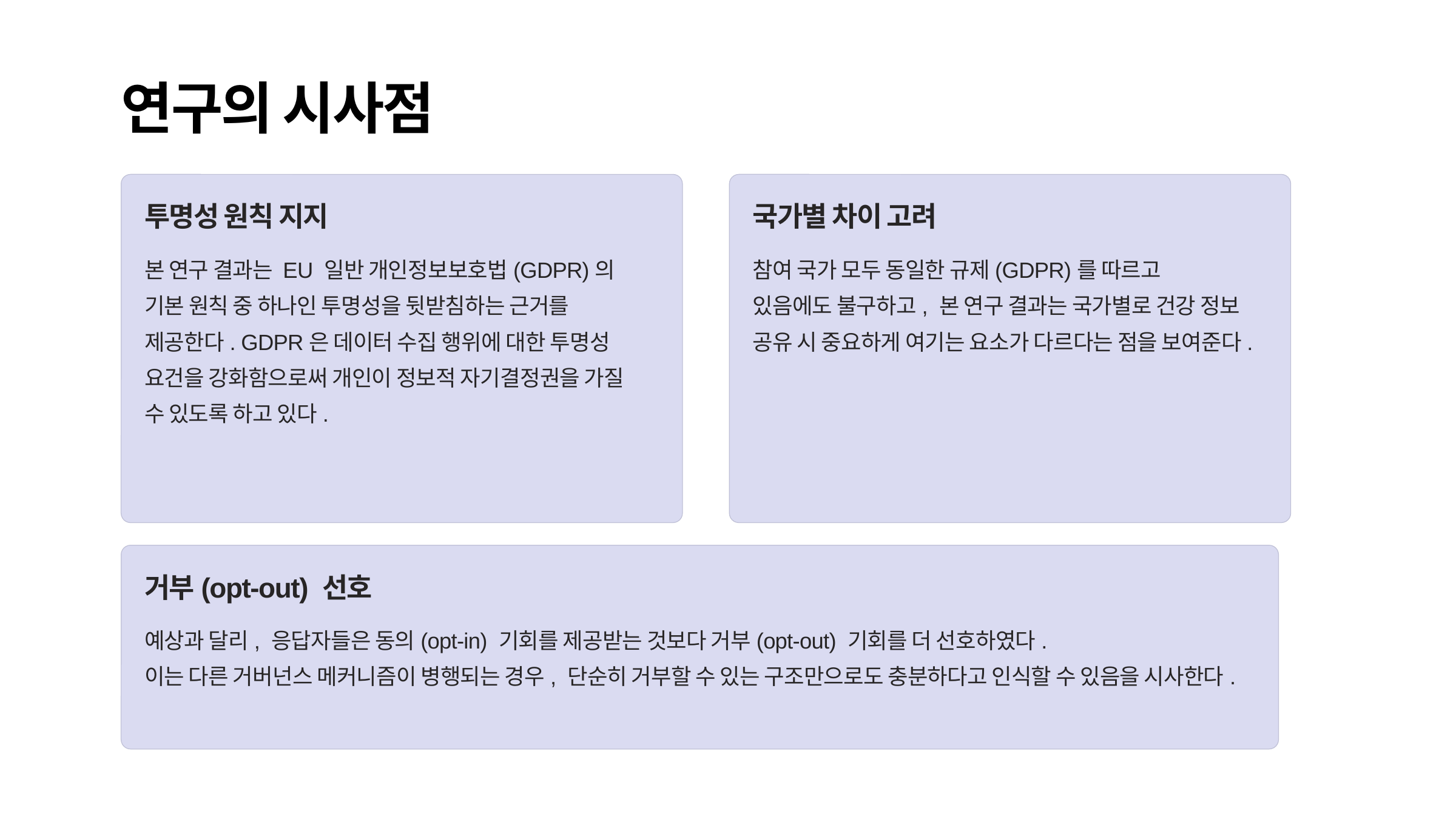

연구의 시사점

투명성 원칙 지지
국가별 차이 고려
본 연구 결과는 EU 일반 개인정보보호법(GDPR)의 기본 원칙 중 하나인 투명성을 뒷받침하는 근거를 제공한다. GDPR은 데이터 수집 행위에 대한 투명성 요건을 강화함으로써 개인이 정보적 자기결정권을 가질 수 있도록 하고 있다.
참여 국가 모두 동일한 규제(GDPR)를 따르고 있음에도 불구하고, 본 연구 결과는 국가별로 건강 정보 공유 시 중요하게 여기는 요소가 다르다는 점을 보여준다.

거부(opt-out) 선호
예상과 달리, 응답자들은 동의(opt-in) 기회를 제공받는 것보다 거부(opt-out) 기회를 더 선호하였다.
이는 다른 거버넌스 메커니즘이 병행되는 경우, 단순히 거부할 수 있는 구조만으로도 충분하다고 인식할 수 있음을 시사한다.